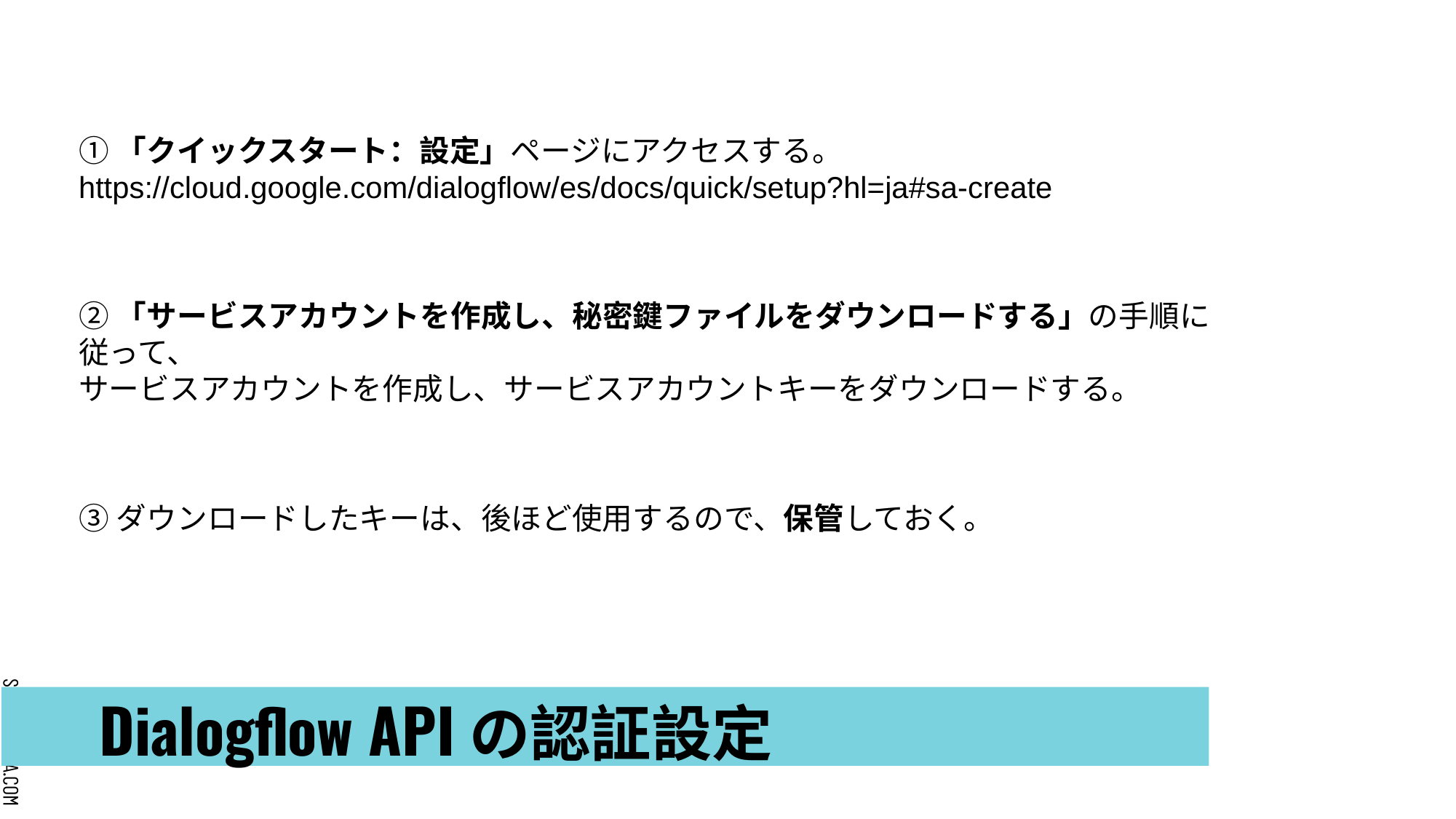

①「クイックスタート：設定」ページにアクセスする。
https://cloud.google.com/dialogflow/es/docs/quick/setup?hl=ja#sa-create
②「サービスアカウントを作成し、秘密鍵ファイルをダウンロードする」の手順に従って、
サービスアカウントを作成し、サービスアカウントキーをダウンロードする。
③ダウンロードしたキーは、後ほど使用するので、保管しておく。
# Dialogflow APIの認証設定